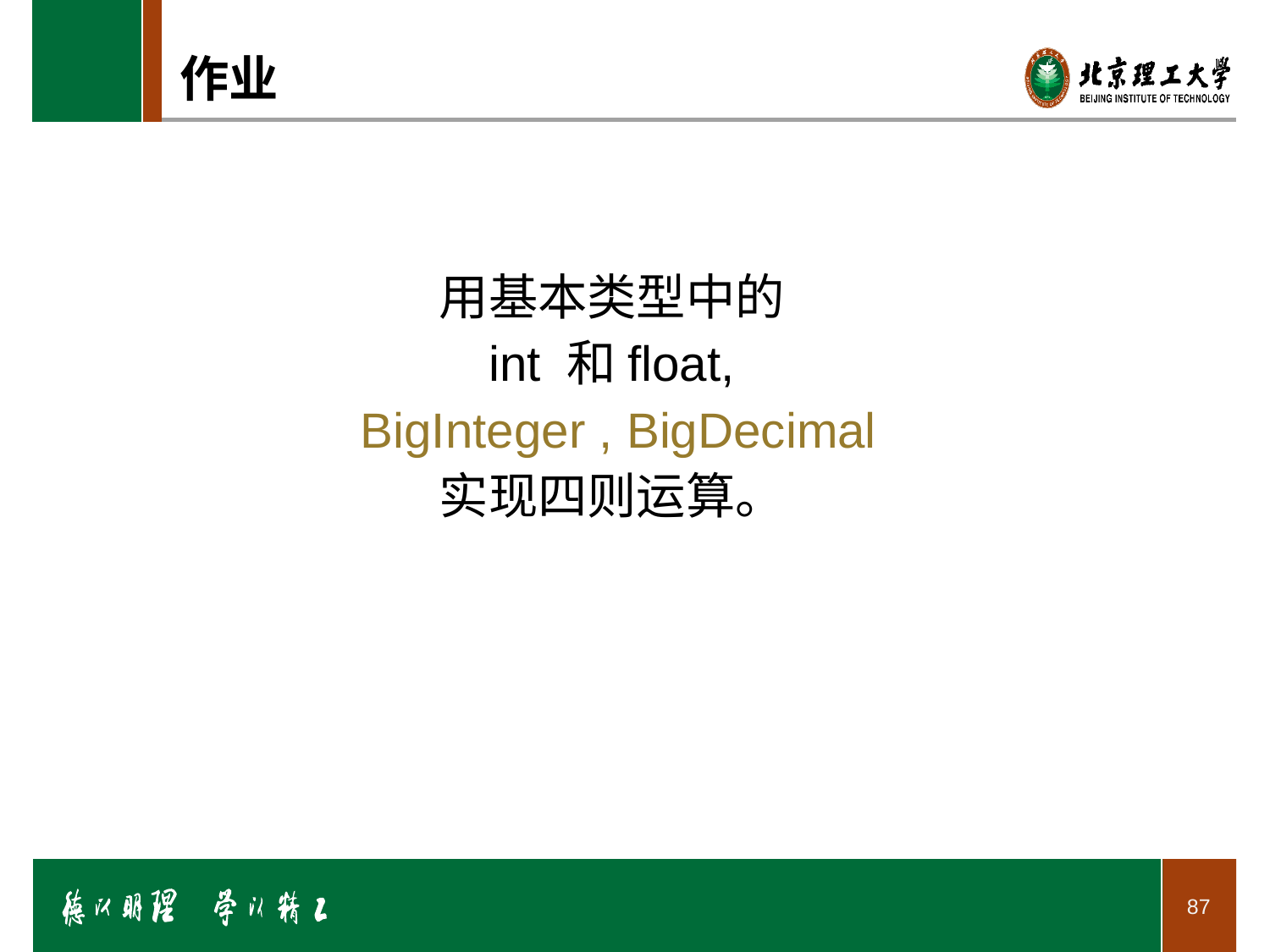

# 作业
用基本类型中的
int 和float,
 BigInteger , BigDecimal
实现四则运算。